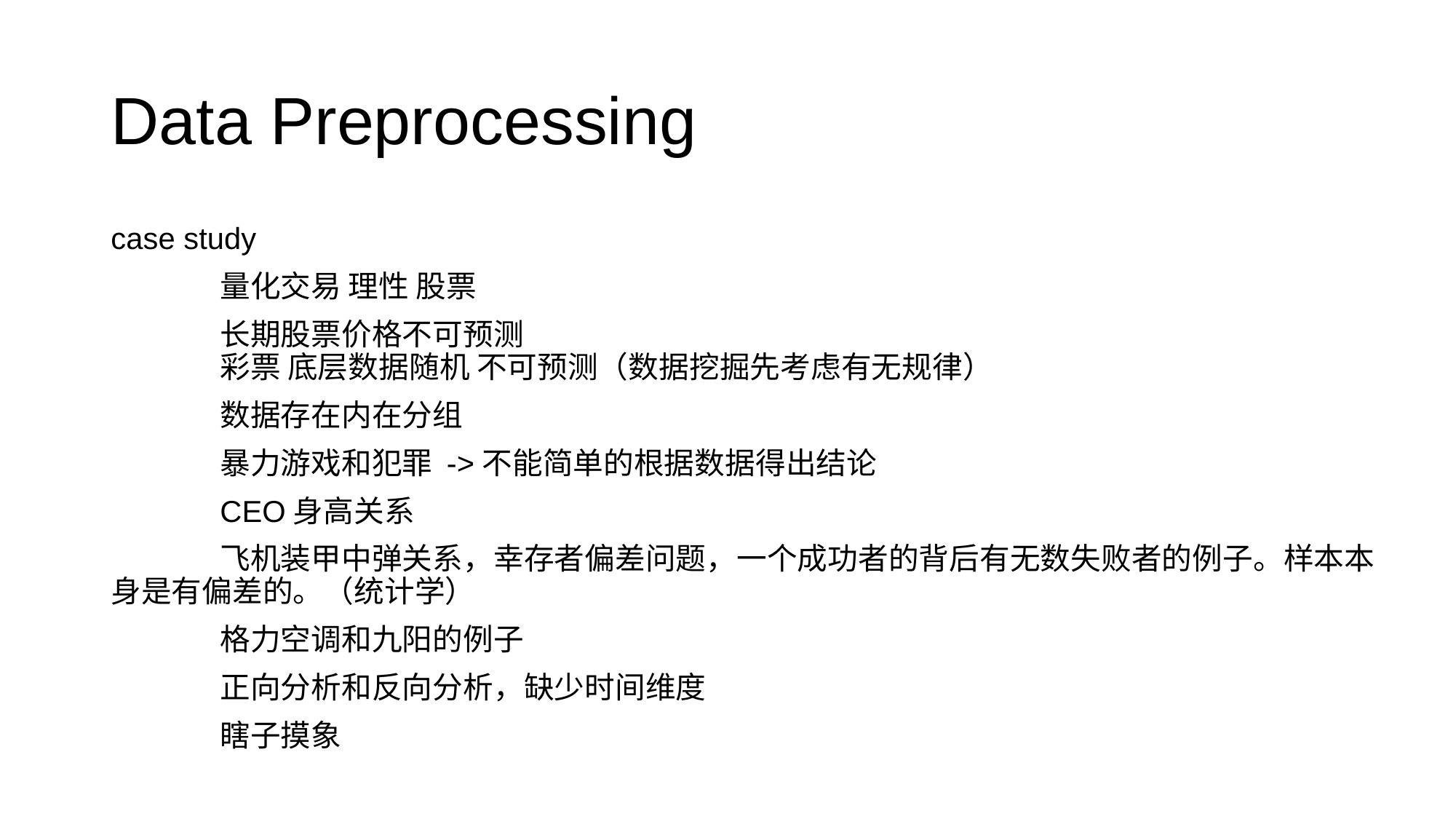

# Data Preprocessing
case study
	量化交易 理性 股票
	长期股票价格不可预测
	彩票 底层数据随机 不可预测（数据挖掘先考虑有无规律）
	数据存在内在分组
	暴力游戏和犯罪 ->不能简单的根据数据得出结论
	CEO身高关系
	飞机装甲中弹关系，幸存者偏差问题，一个成功者的背后有无数失败者的例子。样本本身是有偏差的。（统计学）
	格力空调和九阳的例子
	正向分析和反向分析，缺少时间维度
	瞎子摸象